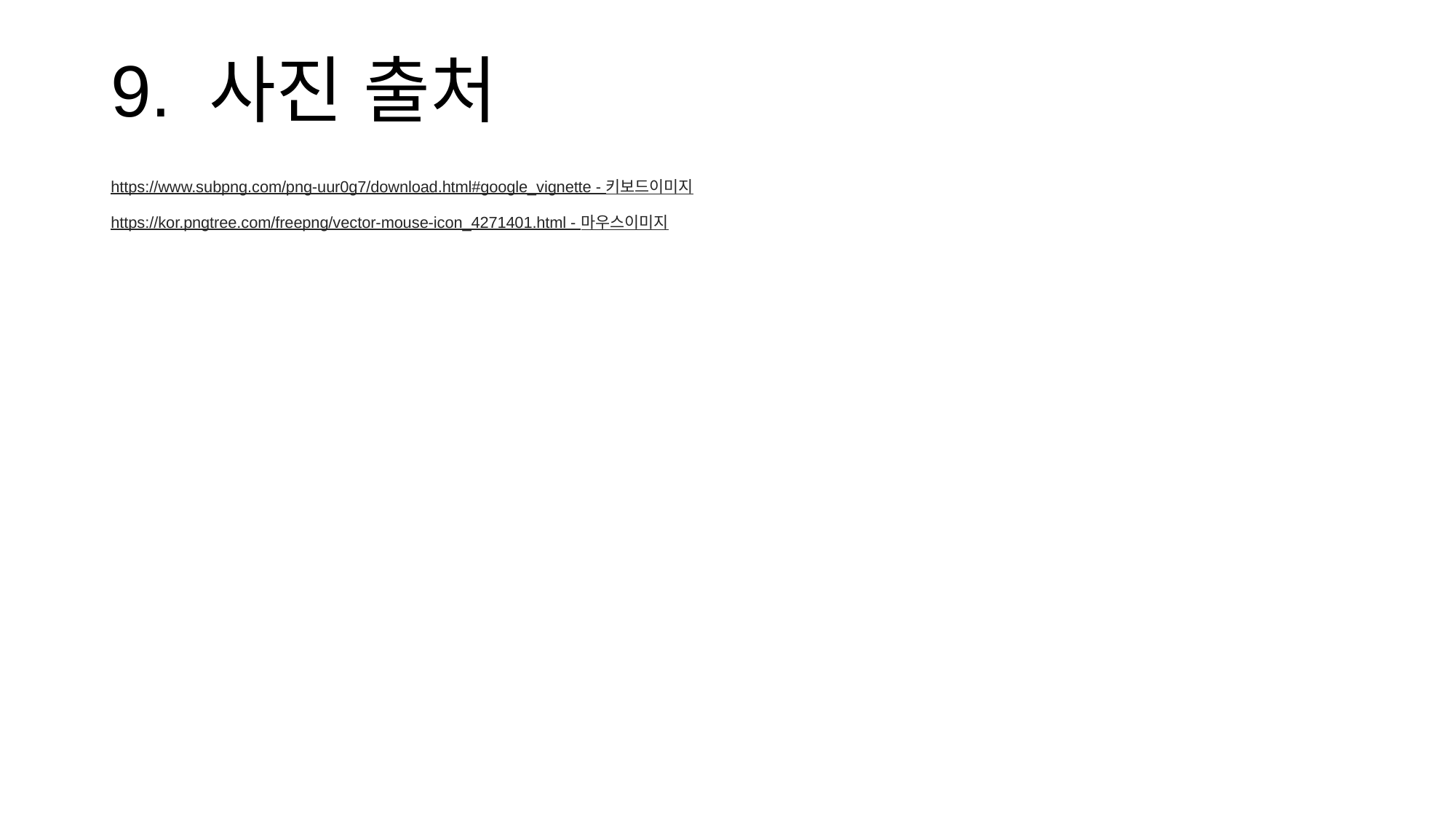

# 9. 사진 출처
https://www.subpng.com/png-uur0g7/download.html#google_vignette - 키보드이미지
https://kor.pngtree.com/freepng/vector-mouse-icon_4271401.html - 마우스이미지